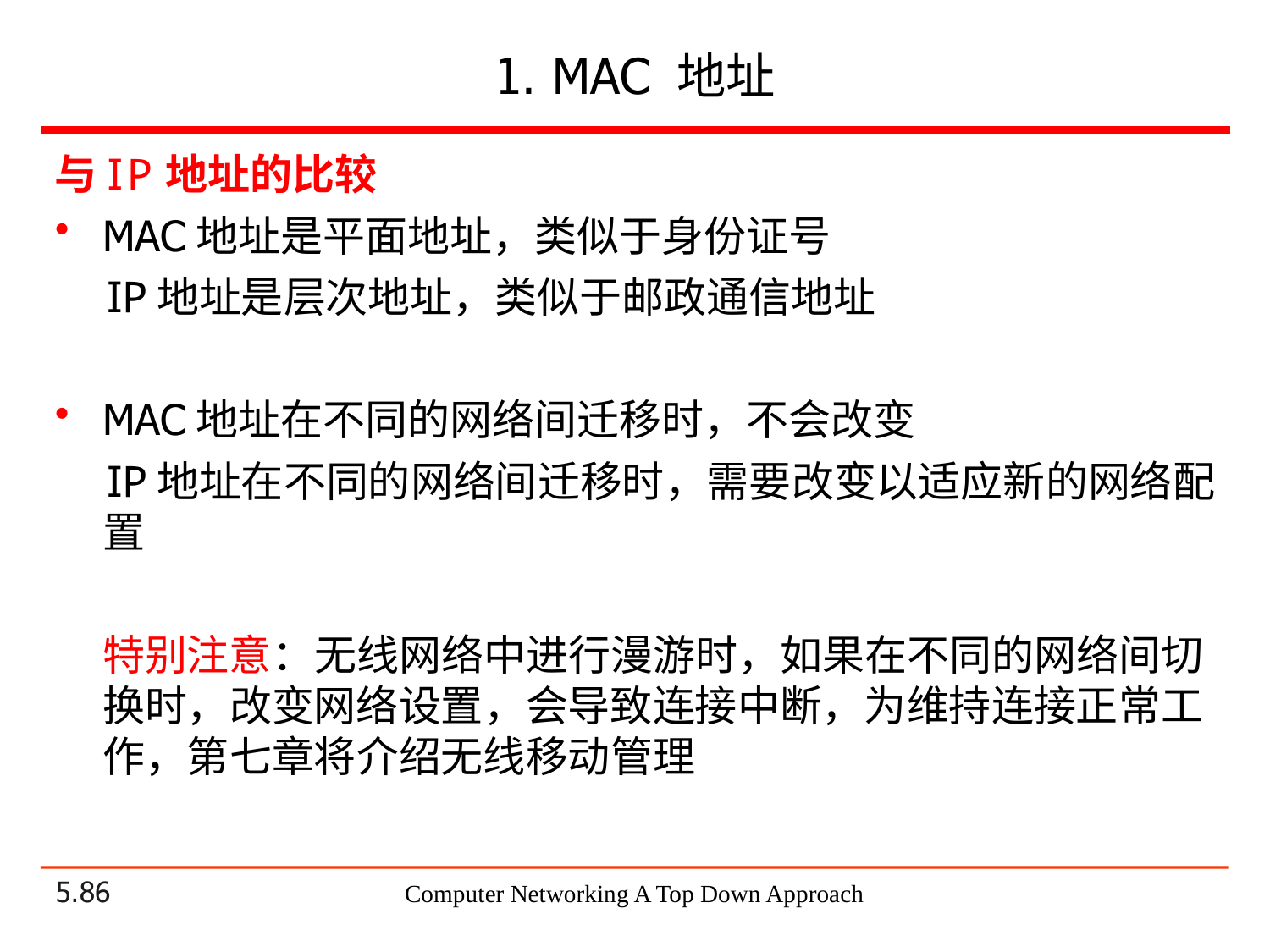

# 1. MAC 地址
与IP地址的比较
MAC地址是平面地址，类似于身份证号
    IP地址是层次地址，类似于邮政通信地址

MAC地址在不同的网络间迁移时，不会改变
    IP地址在不同的网络间迁移时，需要改变以适应新的网络配置

特别注意：无线网络中进行漫游时，如果在不同的网络间切换时，改变网络设置，会导致连接中断，为维持连接正常工作，第七章将介绍无线移动管理